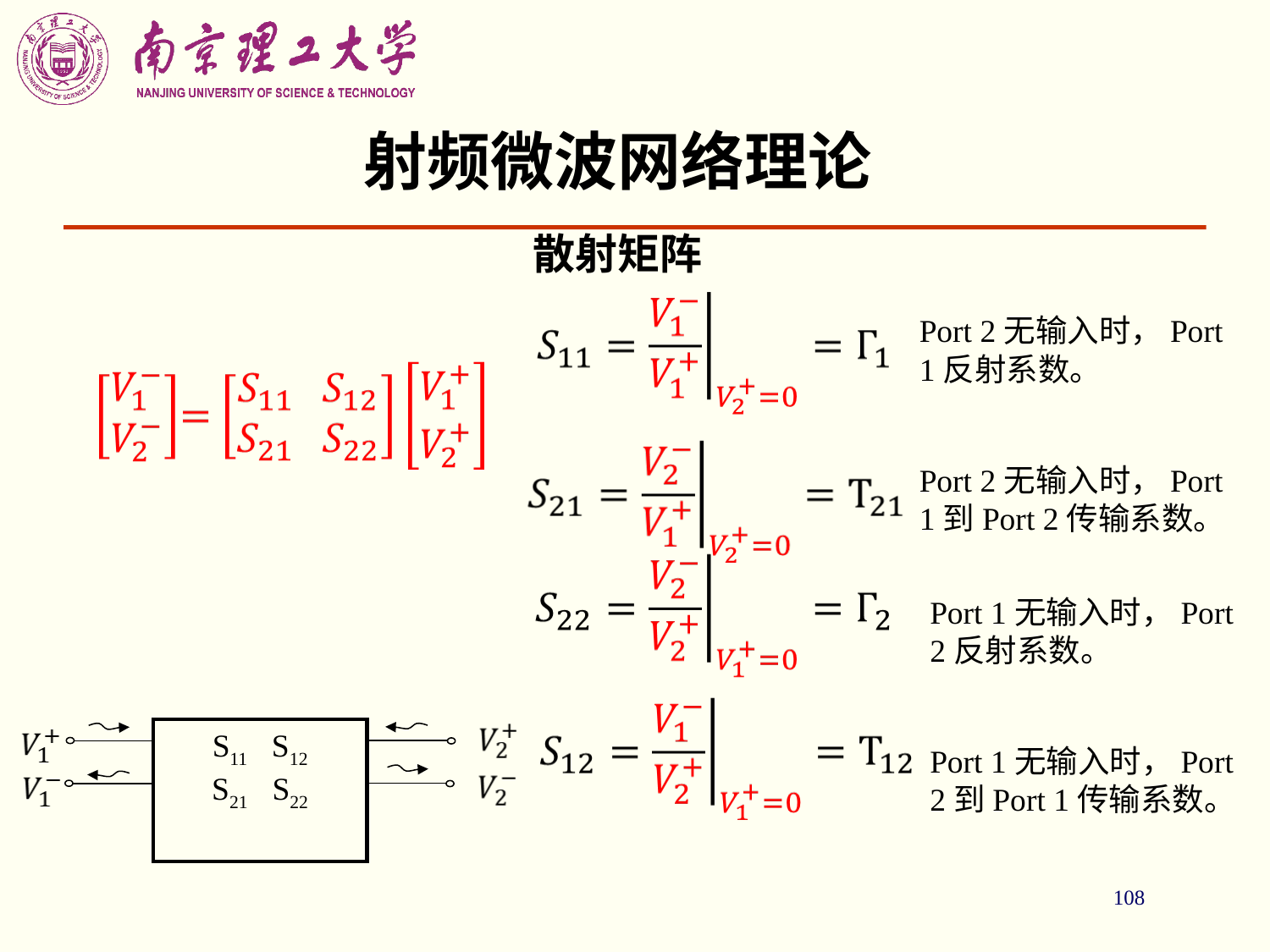

# 射频微波网络理论
散射矩阵

Port 2无输入时，Port 1反射系数。

Port 2无输入时，Port 1到Port 2传输系数。

Port 1无输入时，Port 2反射系数。

S11   S12
S21   S22

Port 1无输入时，Port 2到Port 1传输系数。